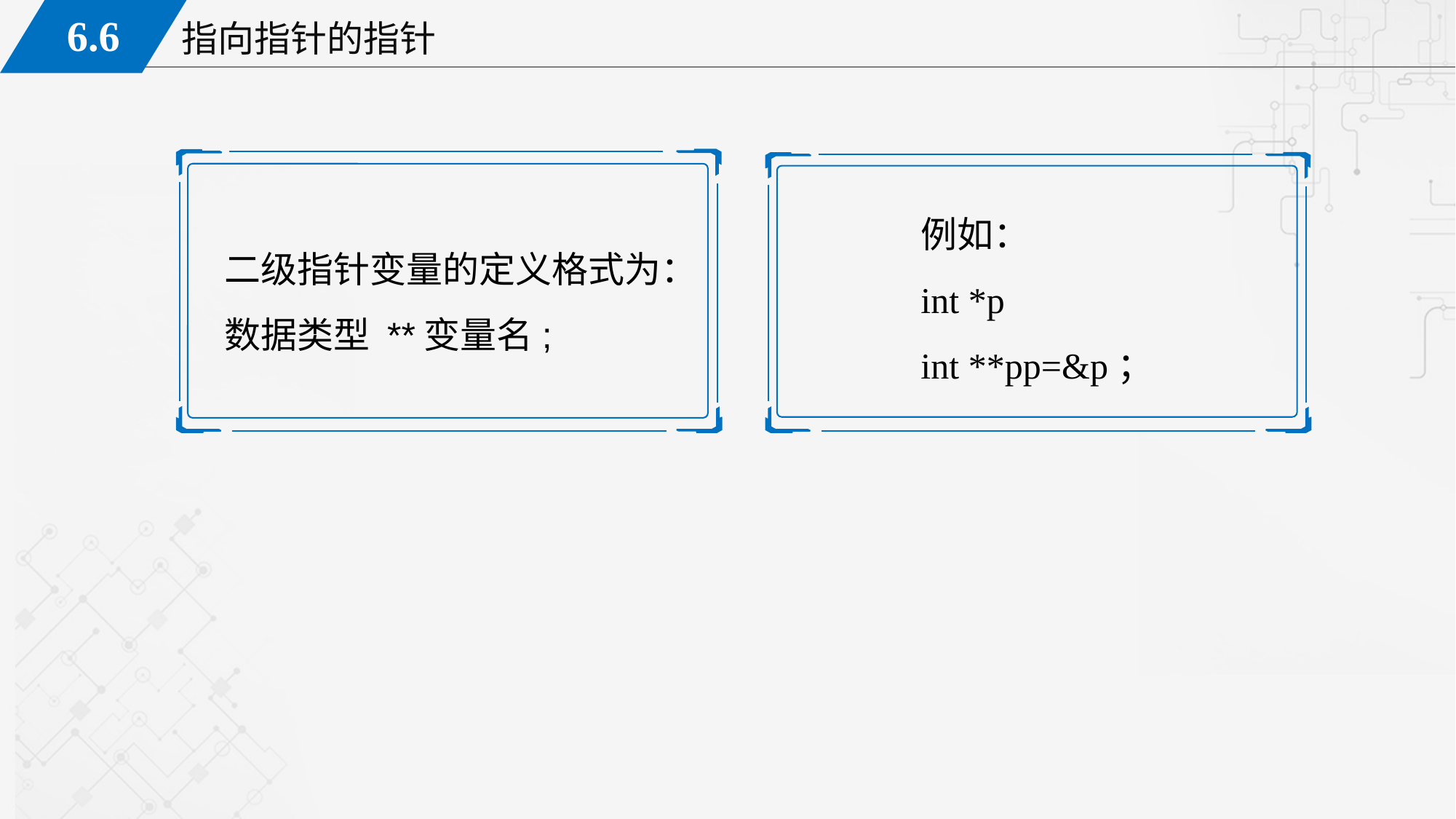

例如：
int *p
int **pp=&p；
二级指针变量的定义格式为：
数据类型 **变量名;